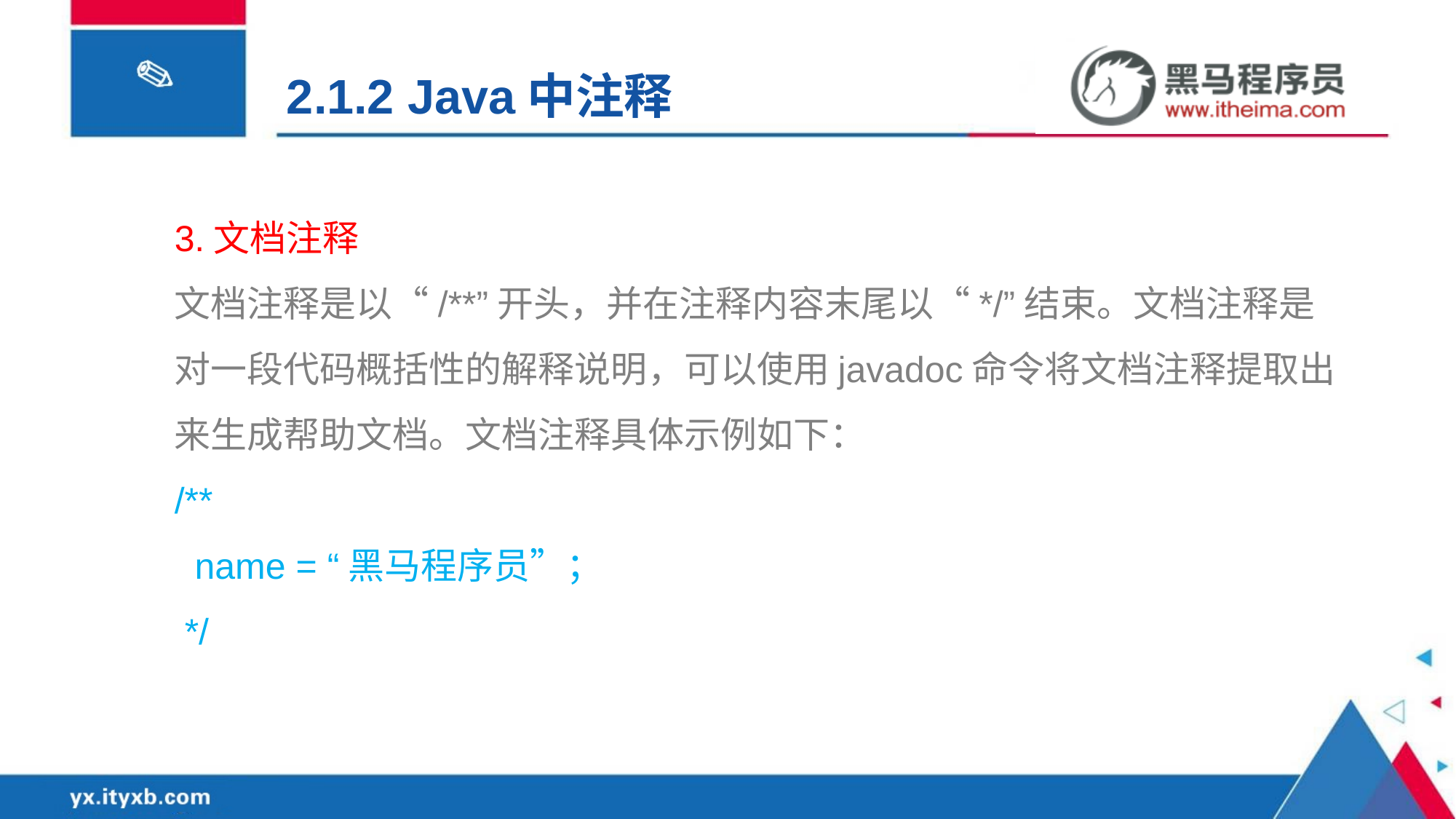

2.1.2 Java中注释
3.文档注释
文档注释是以“/**”开头，并在注释内容末尾以“*/”结束。文档注释是对一段代码概括性的解释说明，可以使用javadoc命令将文档注释提取出来生成帮助文档。文档注释具体示例如下：
/**
  name = “黑马程序员”；
 */